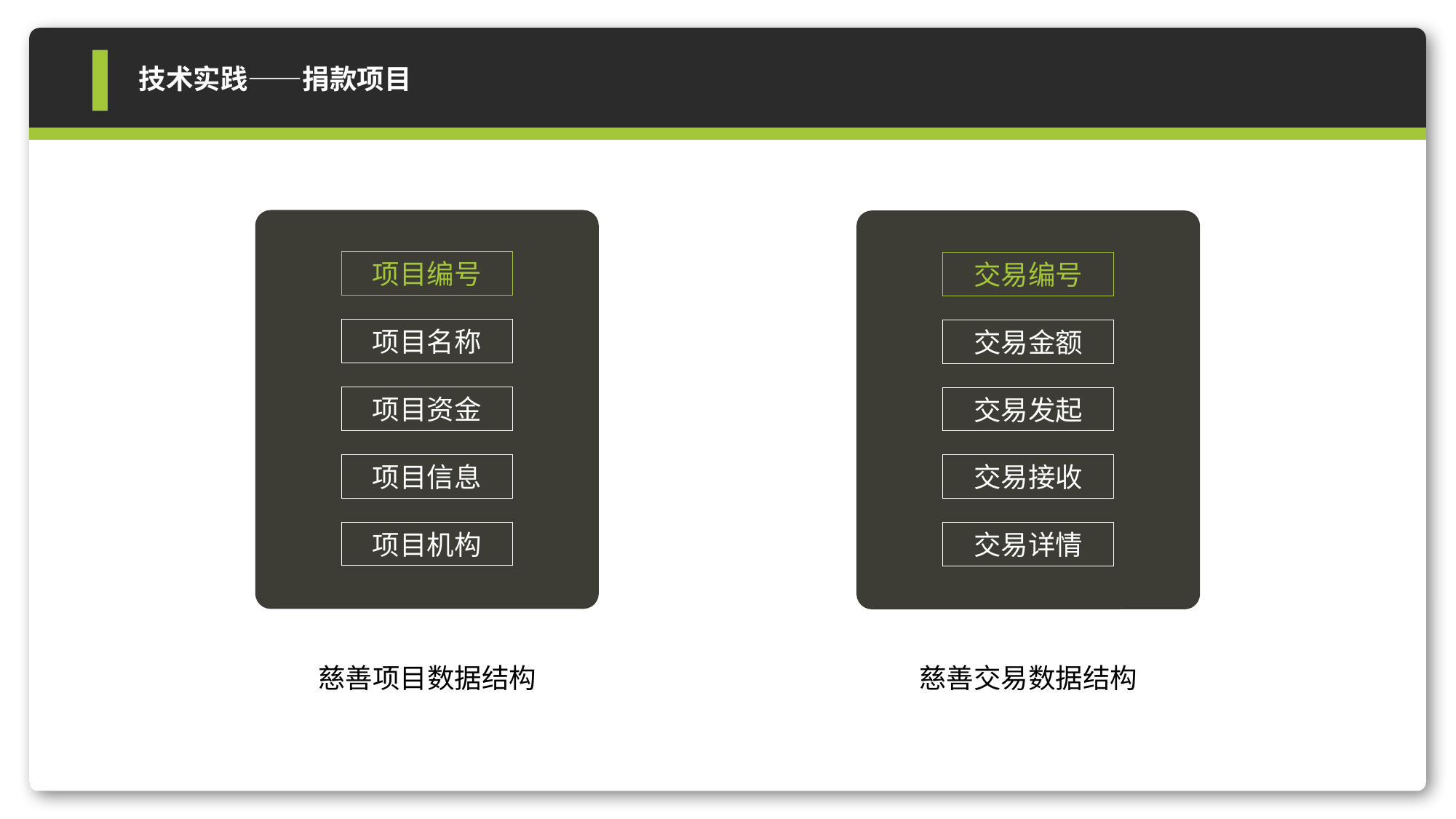

技术实践——捐款项目

项目编号
交易编号
项目名称
交易金额
项目资金
交易发起
项目信息
交易接收
项目机构
交易详情
慈善项目数据结构
慈善交易数据结构